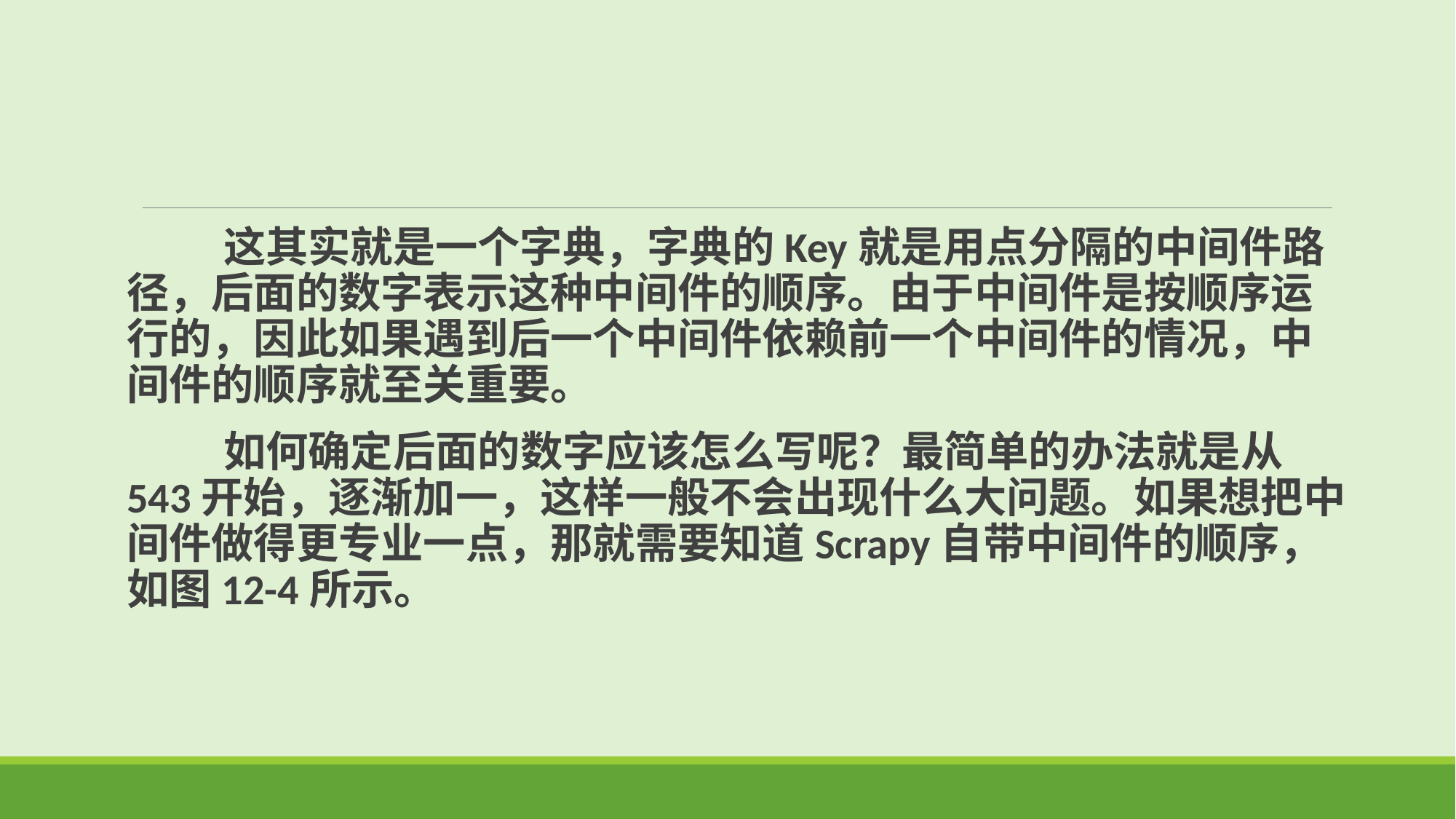

这其实就是一个字典，字典的Key就是用点分隔的中间件路径，后面的数字表示这种中间件的顺序。由于中间件是按顺序运行的，因此如果遇到后一个中间件依赖前一个中间件的情况，中间件的顺序就至关重要。
         如何确定后面的数字应该怎么写呢？最简单的办法就是从543开始，逐渐加一，这样一般不会出现什么大问题。如果想把中间件做得更专业一点，那就需要知道Scrapy自带中间件的顺序，如图12-4所示。